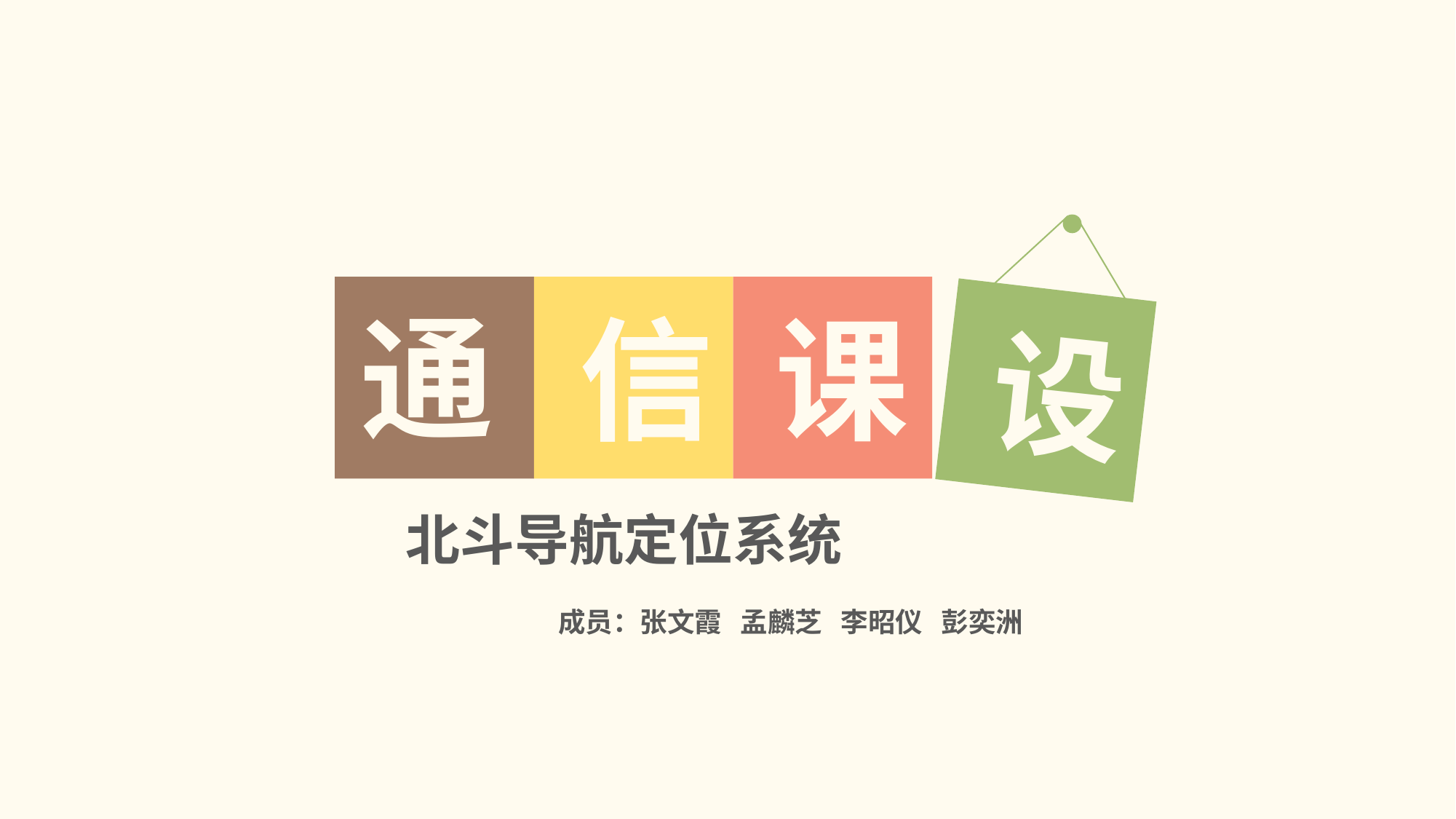

通
信
课
设
北斗导航定位系统
成员：张文霞   孟麟芝   李昭仪   彭奕洲